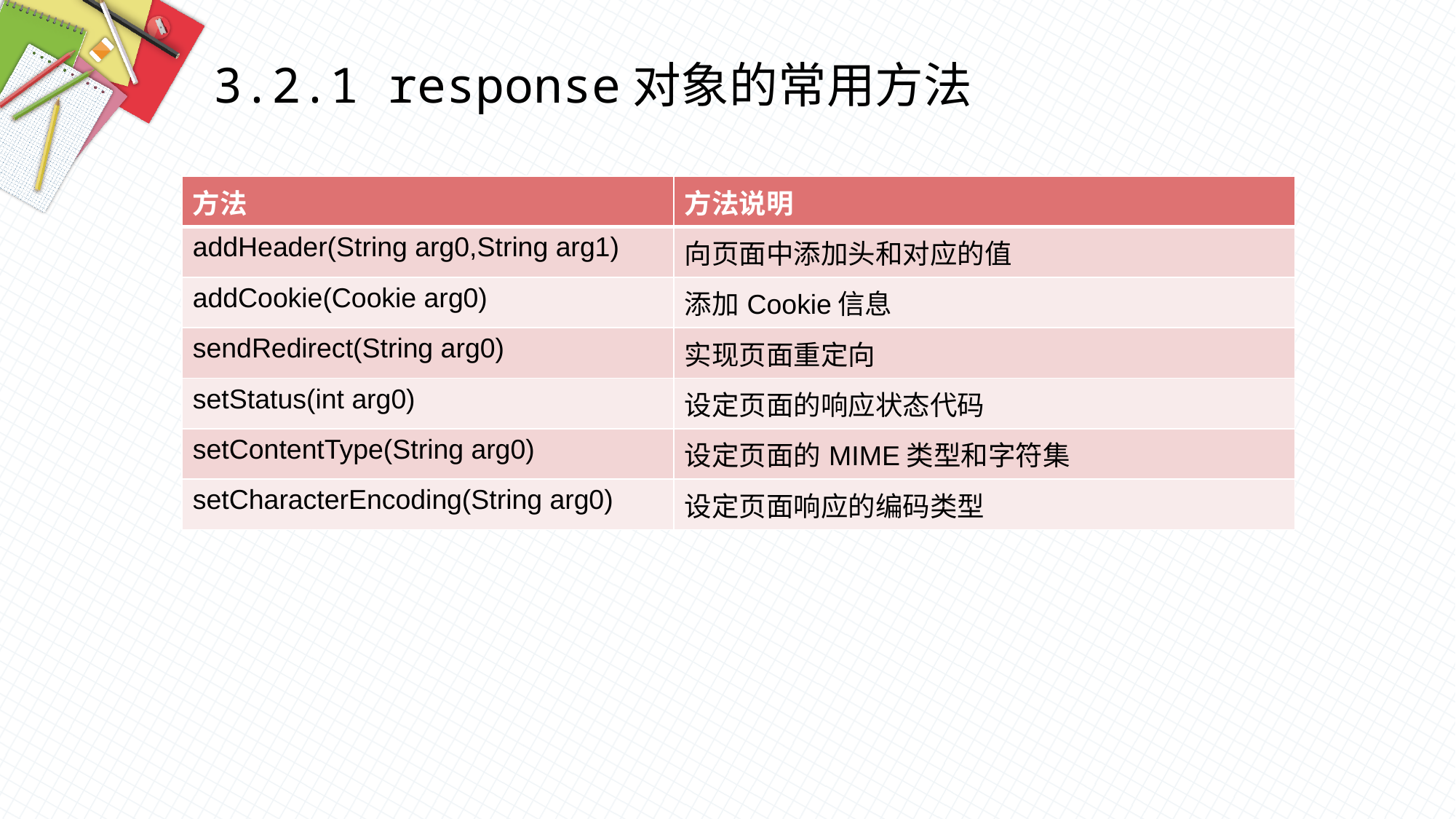

3.2.1 response对象的常用方法
| 方法 | 方法说明 |
| --- | --- |
| addHeader(String arg0,String arg1) | 向页面中添加头和对应的值 |
| addCookie(Cookie arg0) | 添加Cookie信息 |
| sendRedirect(String arg0) | 实现页面重定向 |
| setStatus(int arg0) | 设定页面的响应状态代码 |
| setContentType(String arg0) | 设定页面的MIME类型和字符集 |
| setCharacterEncoding(String arg0) | 设定页面响应的编码类型 |